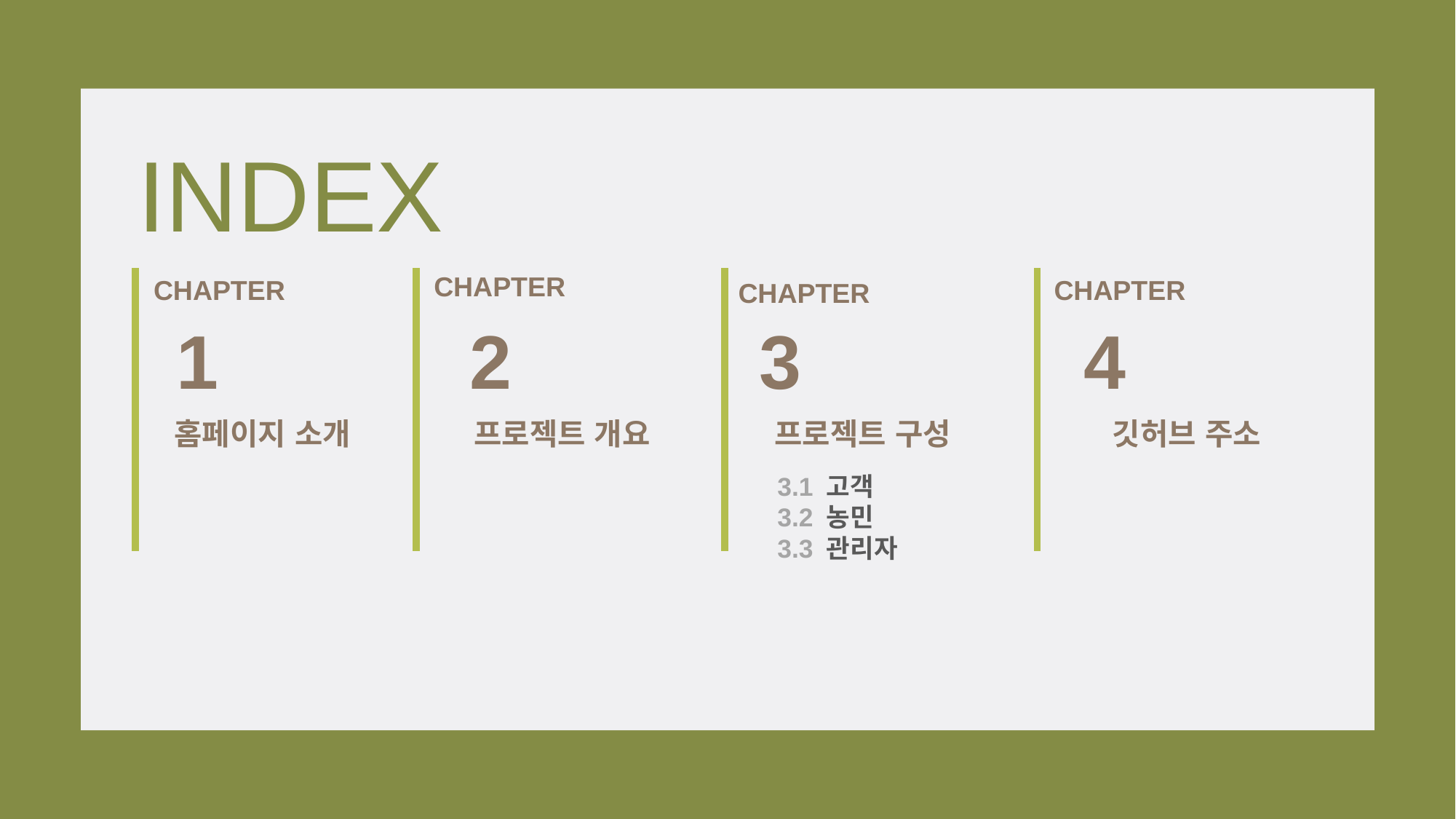

INDEX
CHAPTER
CHAPTER
CHAPTER

CHAPTER
1
2
3
4
홈페이지 소개
프로젝트 개요
프로젝트 구성
깃허브 주소
3.1 고객
3.2 농민
3.3 관리자